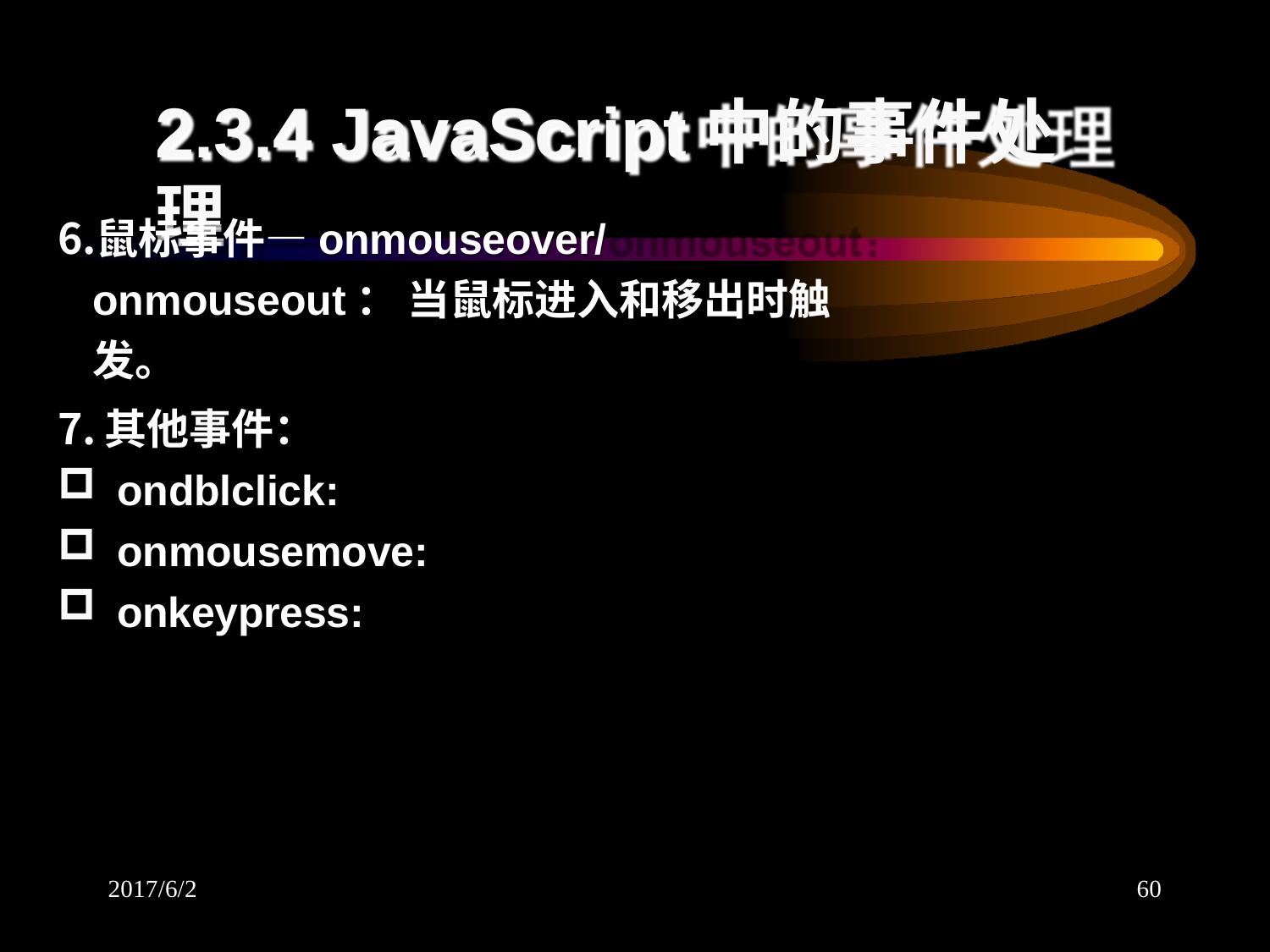

# 2.3.4 JavaScript中的事件处理

鼠标事件—onmouseover/onmouseout： 当鼠标进入和移出时触发。
其他事件：
ondblclick:
onmousemove:
onkeypress:

2017/6/2
60